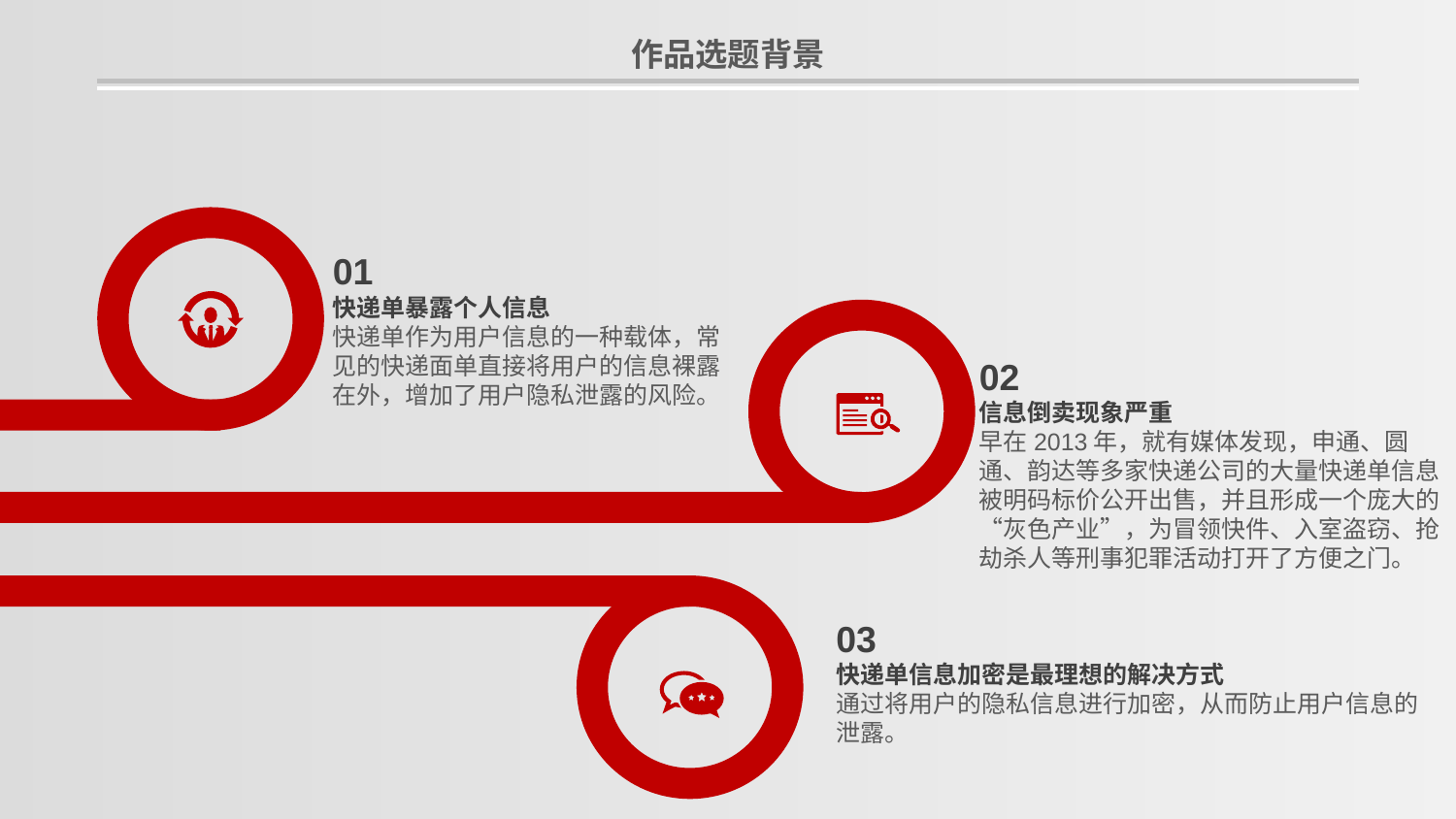

作品选题背景

01
快递单暴露个人信息
快递单作为用户信息的一种载体，常见的快递面单直接将用户的信息裸露在外，增加了用户隐私泄露的风险。

02
信息倒卖现象严重
早在2013年，就有媒体发现，申通、圆通、韵达等多家快递公司的大量快递单信息被明码标价公开出售，并且形成一个庞大的“灰色产业”，为冒领快件、入室盗窃、抢劫杀人等刑事犯罪活动打开了方便之门。

03
快递单信息加密是最理想的解决方式
通过将用户的隐私信息进行加密，从而防止用户信息的泄露。